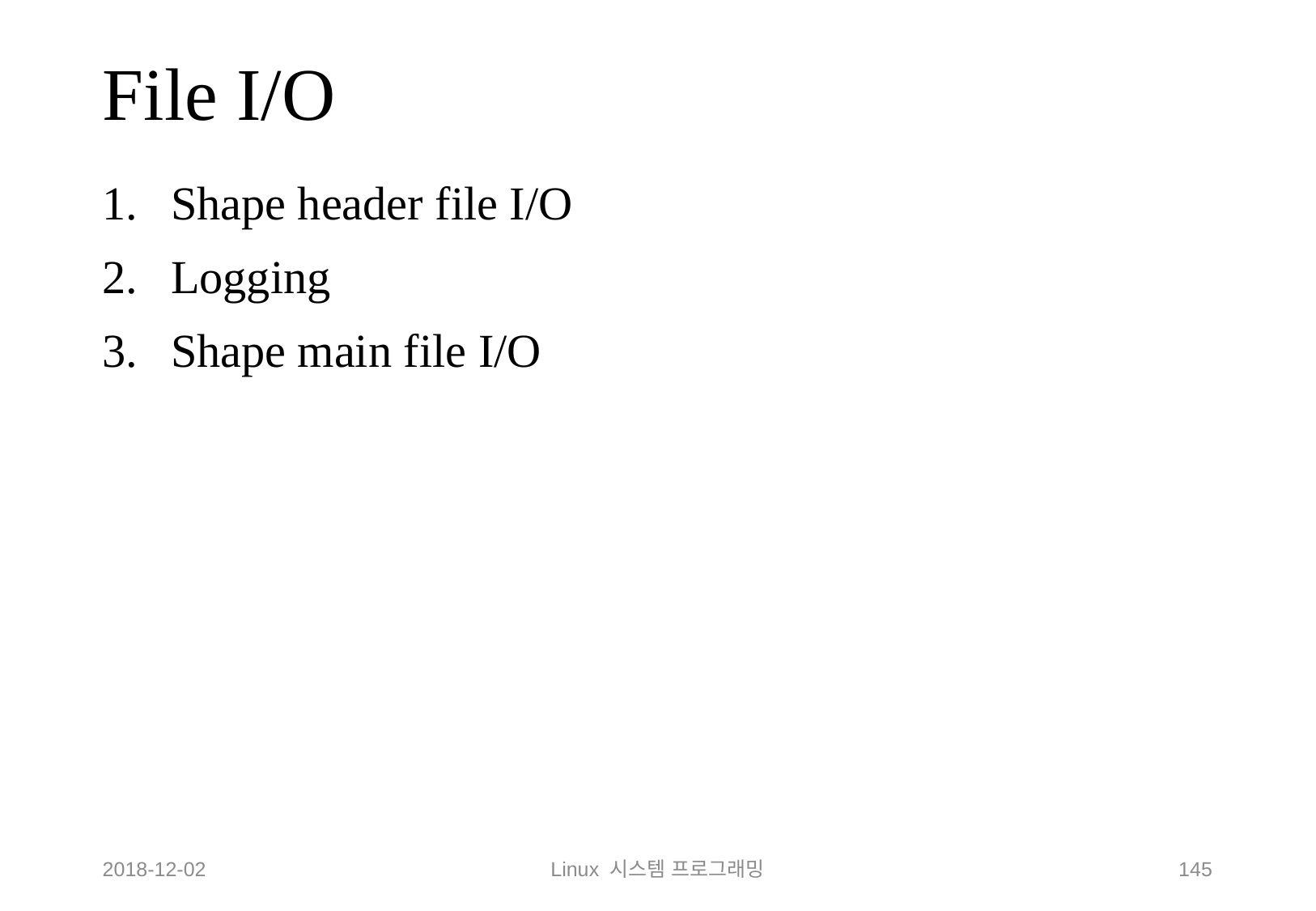

# File I/O
Shape header file I/O
Logging
Shape main file I/O
2018-12-02
Linux 시스템 프로그래밍
145